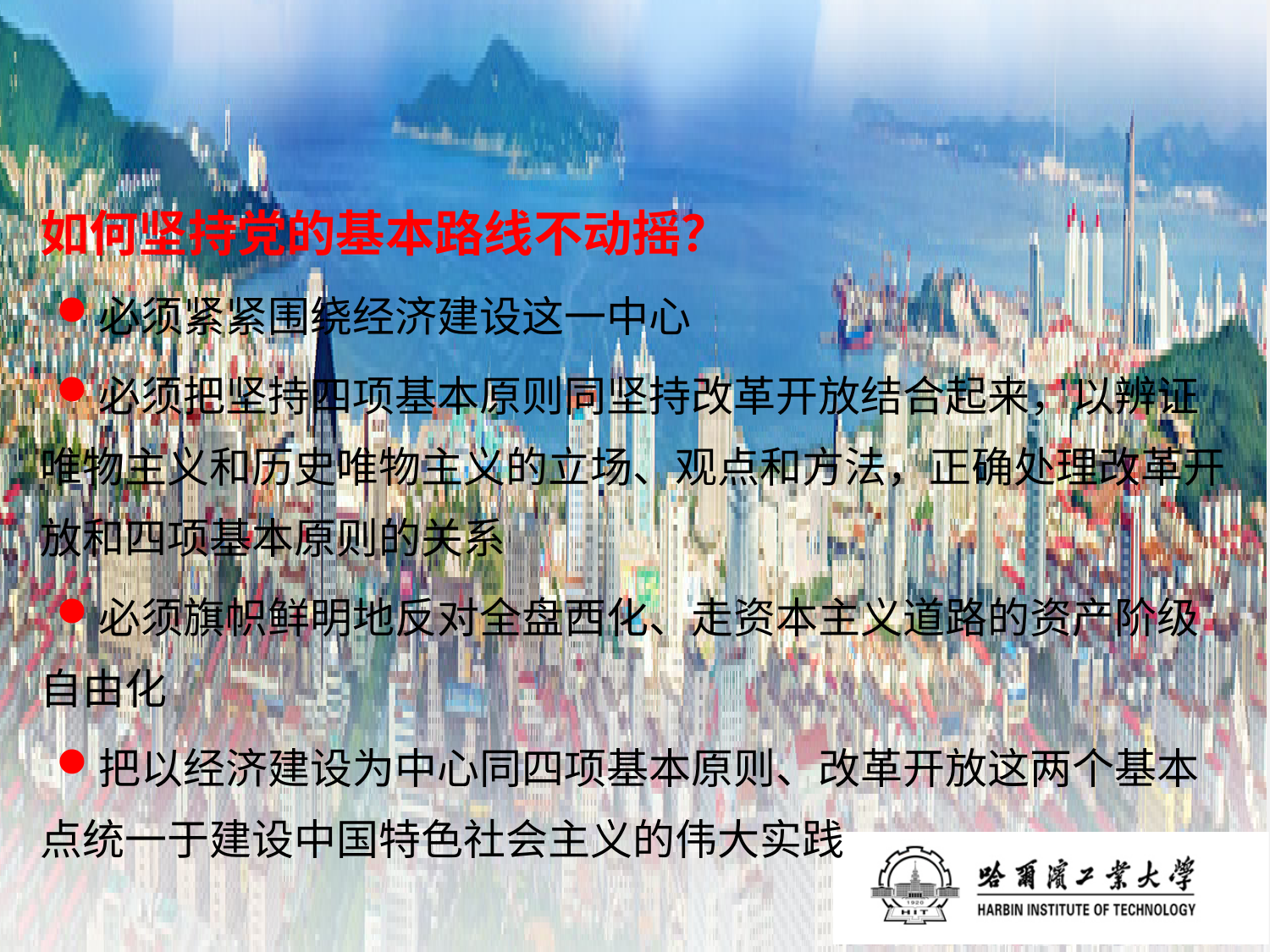

如何坚持党的基本路线不动摇？
必须紧紧围绕经济建设这一中心
必须把坚持四项基本原则同坚持改革开放结合起来，以辨证唯物主义和历史唯物主义的立场、观点和方法，正确处理改革开放和四项基本原则的关系
必须旗帜鲜明地反对全盘西化、走资本主义道路的资产阶级自由化
把以经济建设为中心同四项基本原则、改革开放这两个基本点统一于建设中国特色社会主义的伟大实践